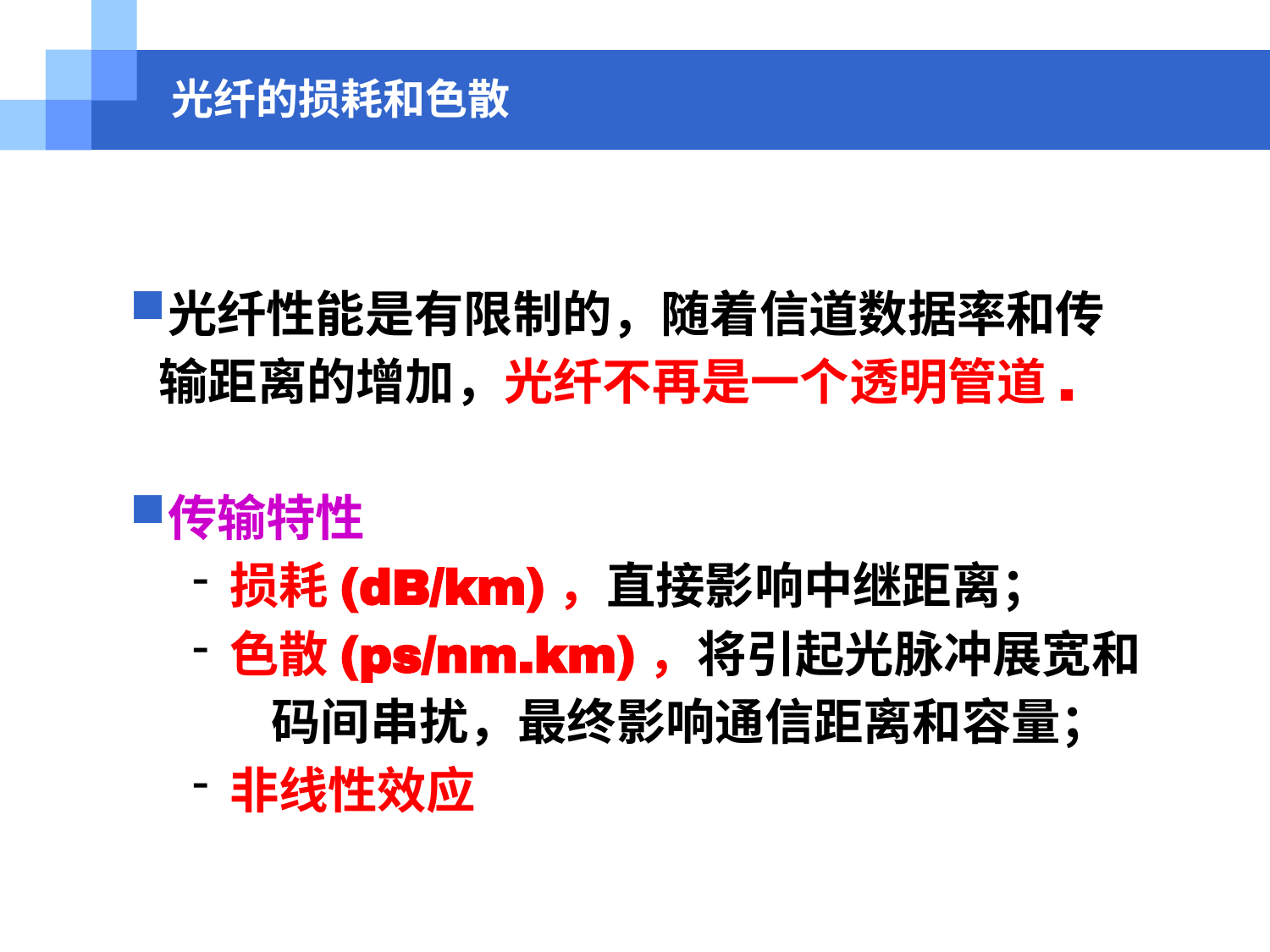

光纤的损耗和色散
光纤性能是有限制的，随着信道数据率和传输距离的增加，光纤不再是一个透明管道.

传输特性
损耗(dB/km)，直接影响中继距离；
色散(ps/nm.km)，将引起光脉冲展宽和
      码间串扰，最终影响通信距离和容量；
非线性效应